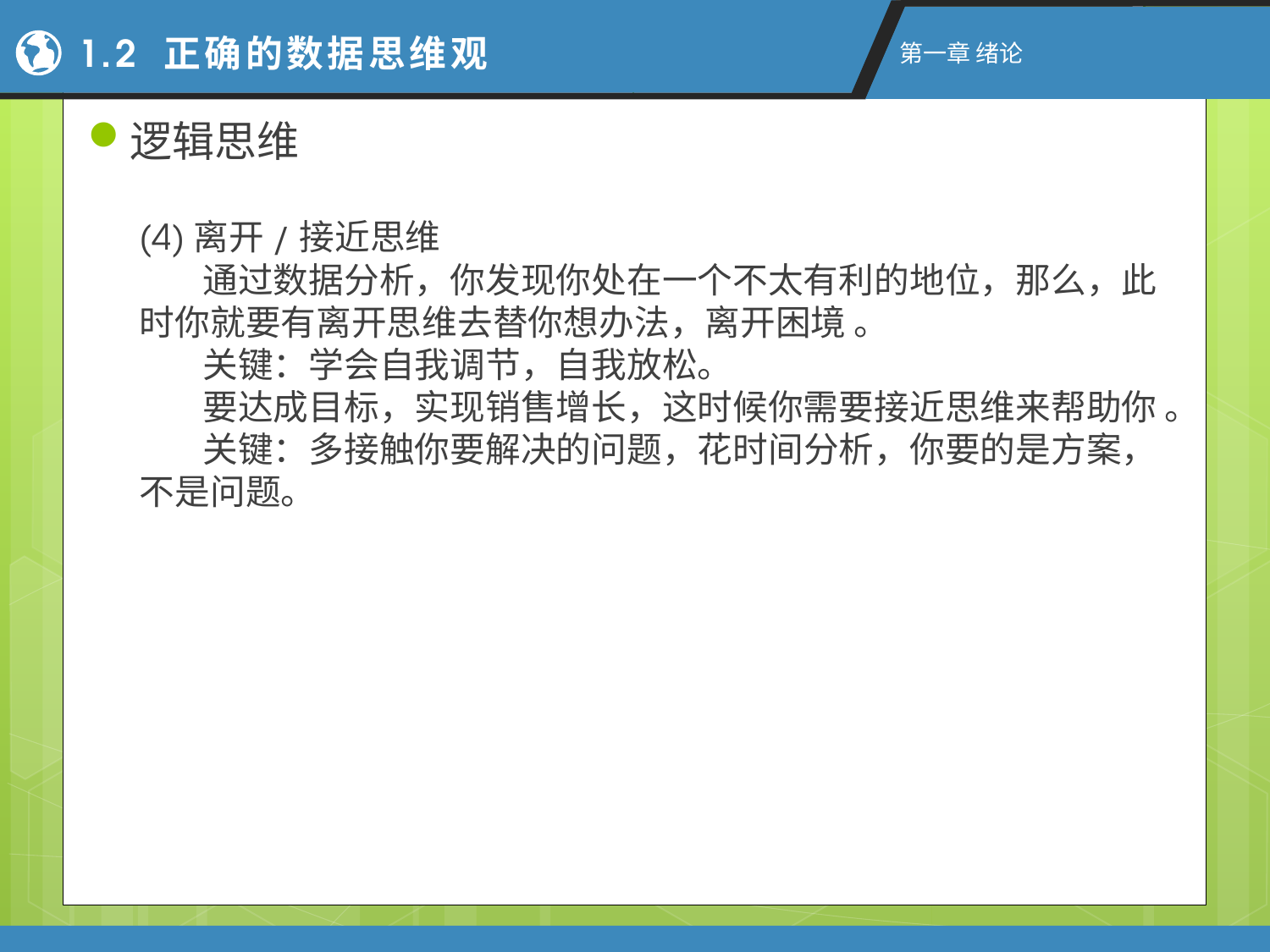

1.2 正确的数据思维观

第一章 绪论
逻辑思维
(4)离开/接近思维
       通过数据分析，你发现你处在一个不太有利的地位，那么，此时你就要有离开思维去替你想办法，离开困境 。
       关键：学会自我调节，自我放松。
       要达成目标，实现销售增长，这时候你需要接近思维来帮助你 。
       关键：多接触你要解决的问题，花时间分析，你要的是方案，不是问题。